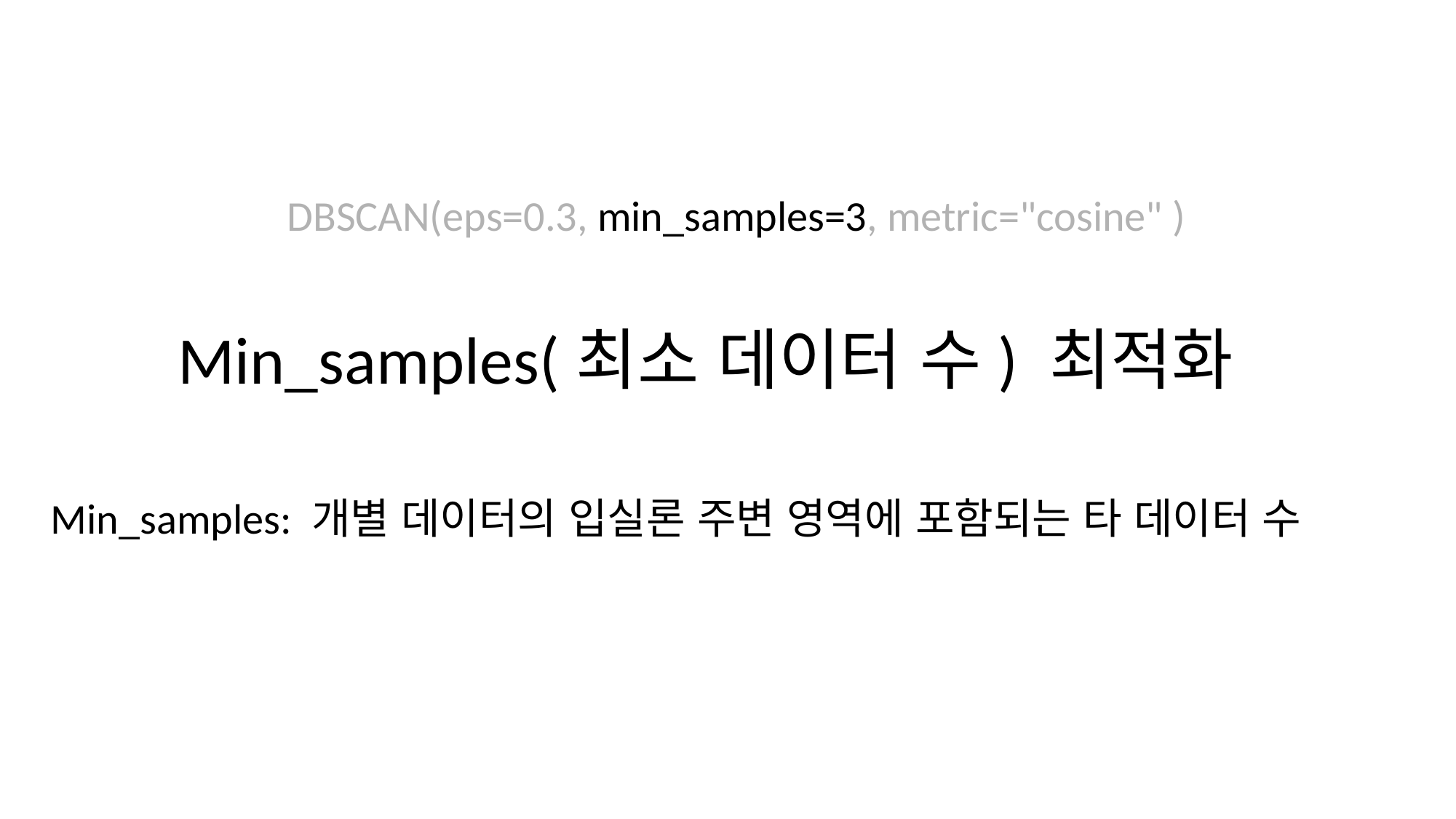

DBSCAN(eps=0.3, min_samples=3, metric="cosine" )
# Min_samples(최소 데이터 수) 최적화
Min_samples: 개별 데이터의 입실론 주변 영역에 포함되는 타 데이터 수